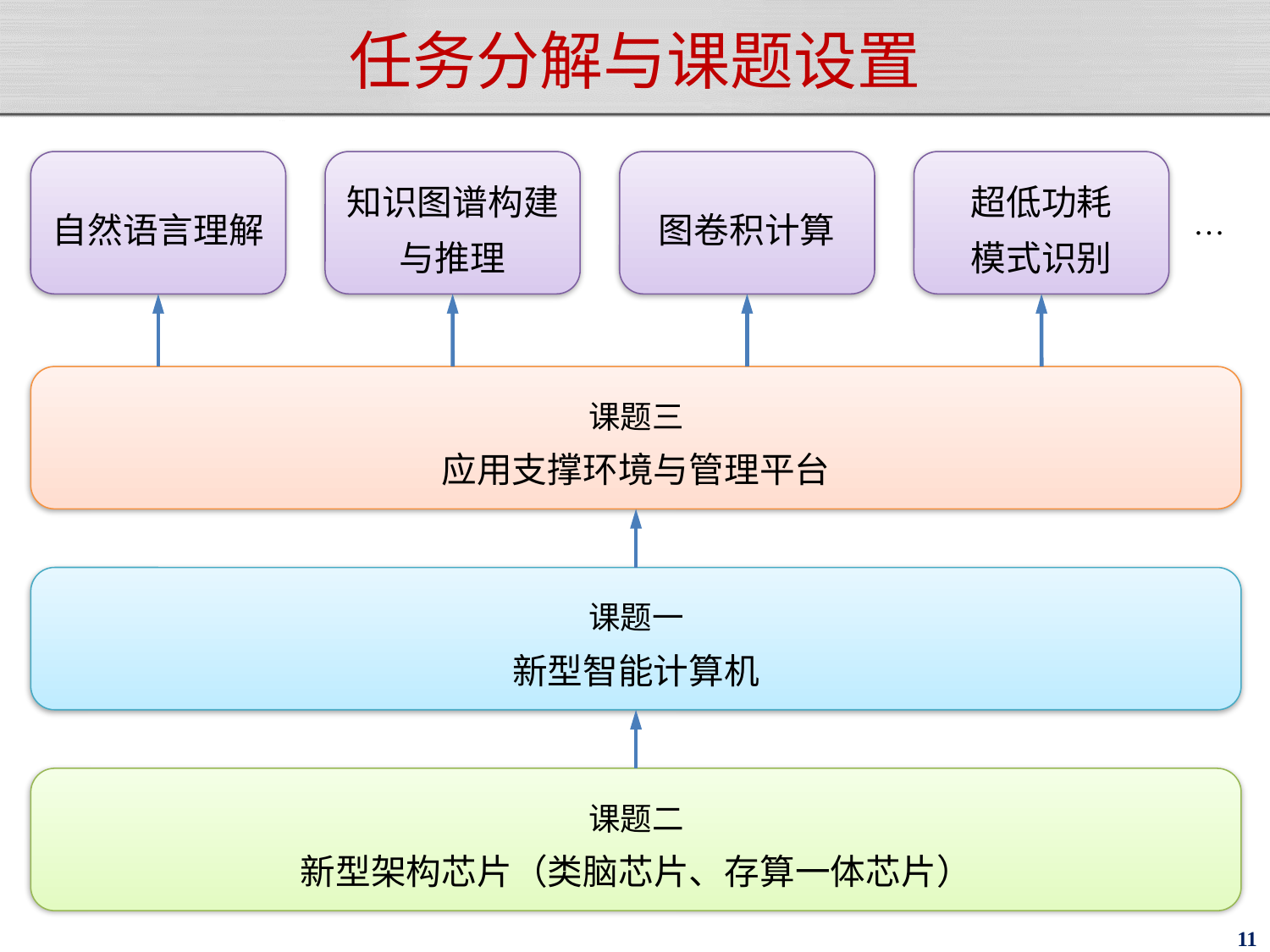

# 任务分解与课题设置
自然语言理解
知识图谱构建
与推理
图卷积计算
超低功耗
模式识别
…
课题三
应用支撑环境与管理平台
课题一
新型智能计算机
课题二
新型架构芯片（类脑芯片、存算一体芯片）
11